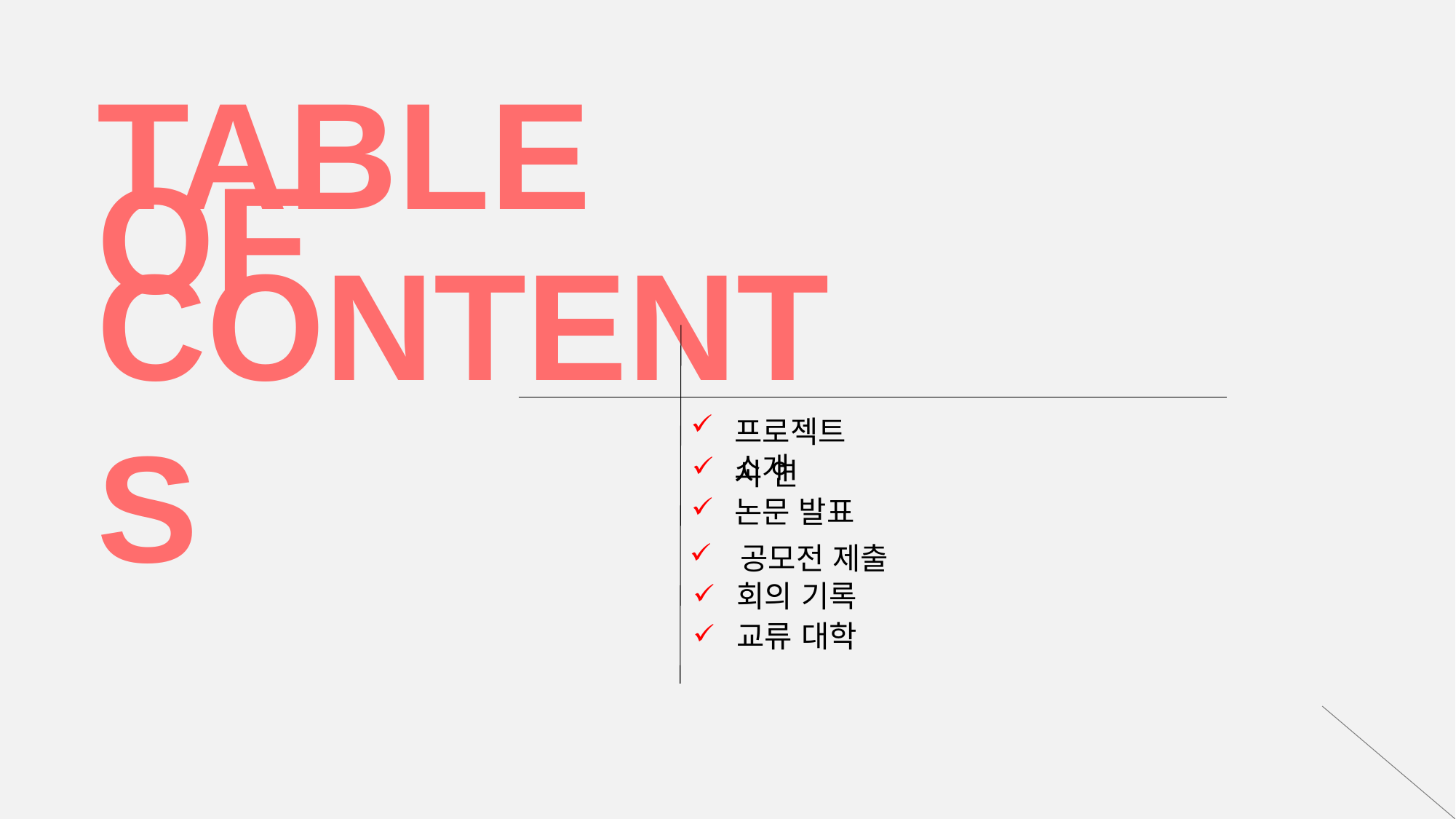

TABLE
OF

CONTENTS

프로젝트 소개
시 연

논문 발표

공모전 제출

회의 기록

교류 대학